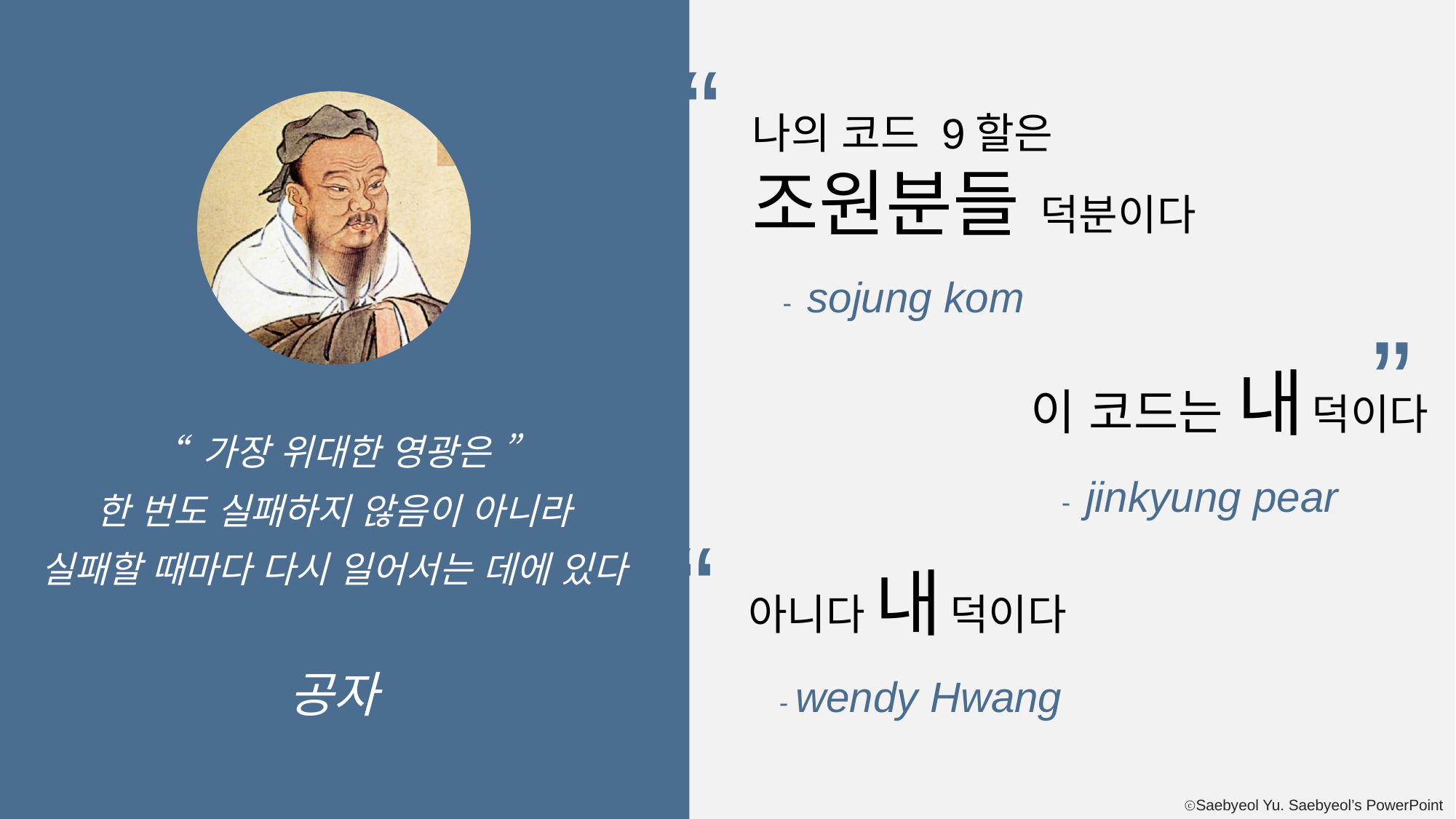

“

나의 코드 9할은
조원분들 덕분이다
    -  sojung kom
”
이 코드는 내 덕이다
    -  jinkyung pear
“ 가장 위대한 영광은 ”
한 번도 실패하지 않음이 아니라
실패할 때마다 다시 일어서는 데에 있다
공자
“
아니다 내 덕이다
    - wendy Hwang